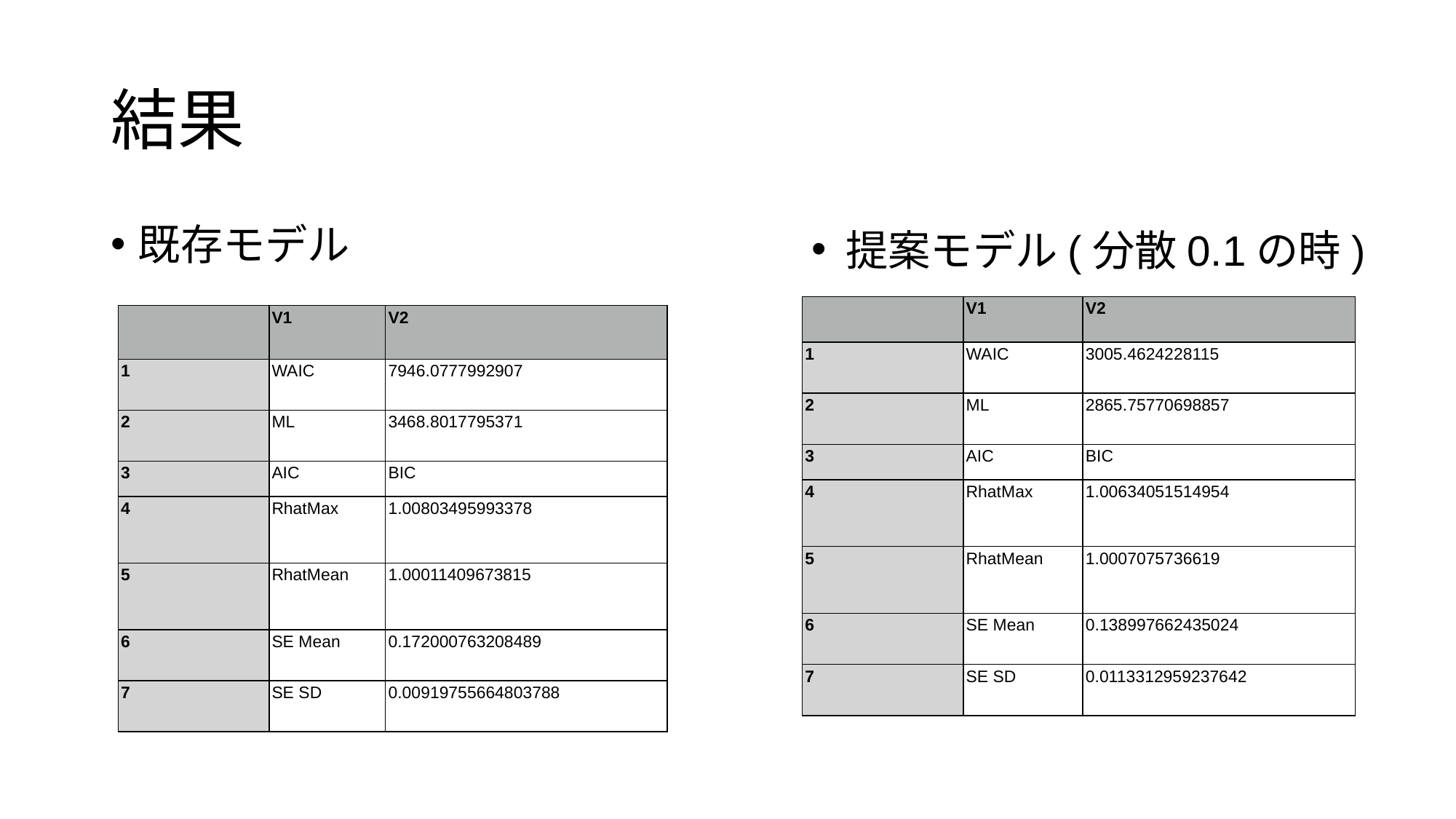

# 結果
既存モデル

提案モデル(分散0.1の時)

|  | V1 | V2 |
| --- | --- | --- |
| 1 | WAIC | 3005.4624228115 |
| 2 | ML | 2865.75770698857 |
| 3 | AIC | BIC |
| 4 | RhatMax | 1.00634051514954 |
| 5 | RhatMean | 1.0007075736619 |
| 6 | SE Mean | 0.138997662435024 |
| 7 | SE SD | 0.0113312959237642 |
|  | V1 | V2 |
| --- | --- | --- |
| 1 | WAIC | 7946.0777992907 |
| 2 | ML | 3468.8017795371 |
| 3 | AIC | BIC |
| 4 | RhatMax | 1.00803495993378 |
| 5 | RhatMean | 1.00011409673815 |
| 6 | SE Mean | 0.172000763208489 |
| 7 | SE SD | 0.00919755664803788 |